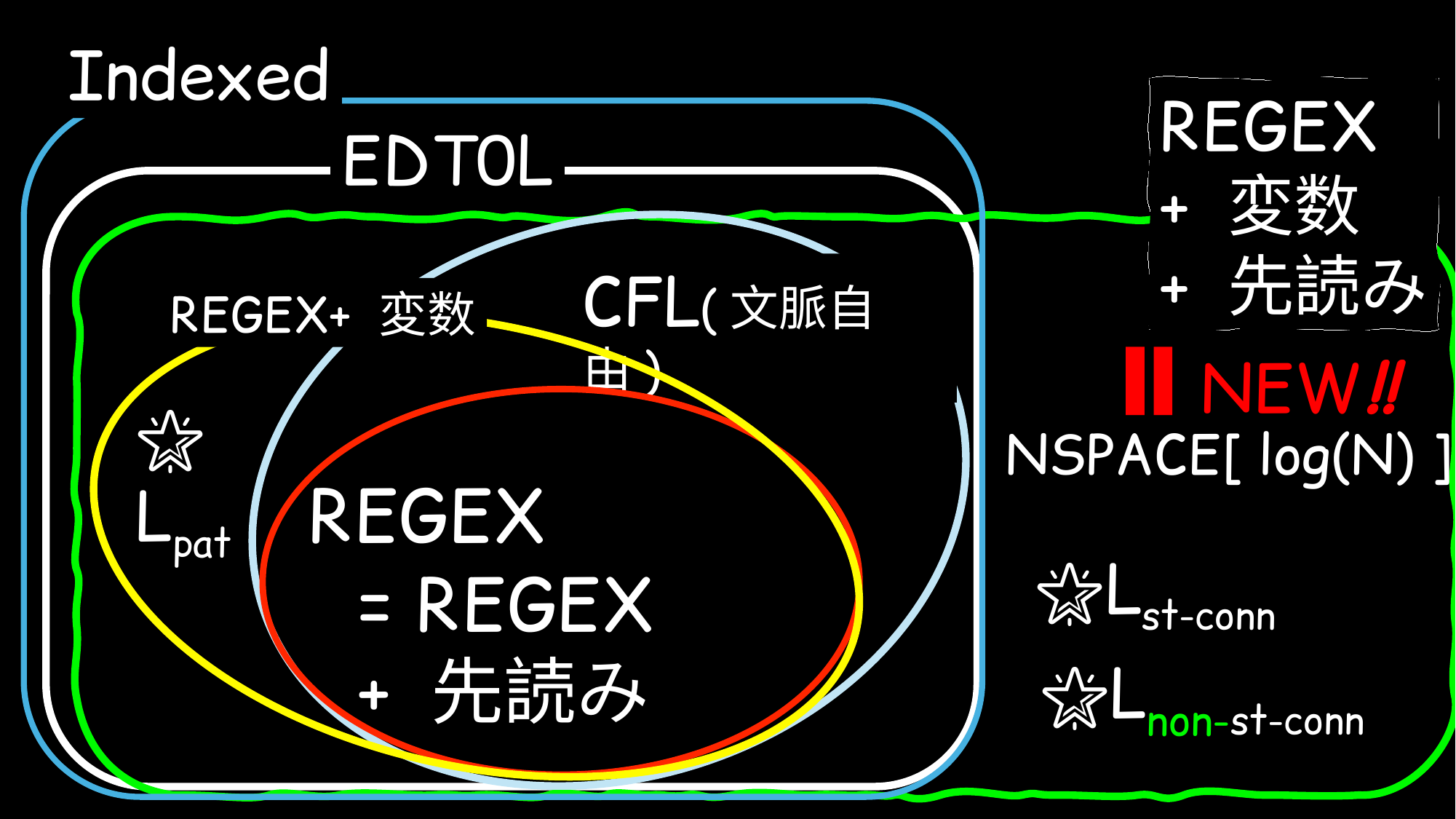

Indexed
REGEX
+ 変数
+ 先読み

EDT0L

CFL(文脈自由)
REGEX+ 変数

NEW!!

🌟
Lpat

NSPACE[ log(N) ]
REGEX
🌟Lst-conn
= REGEX
+ 先読み
🌟Lnon-st-conn